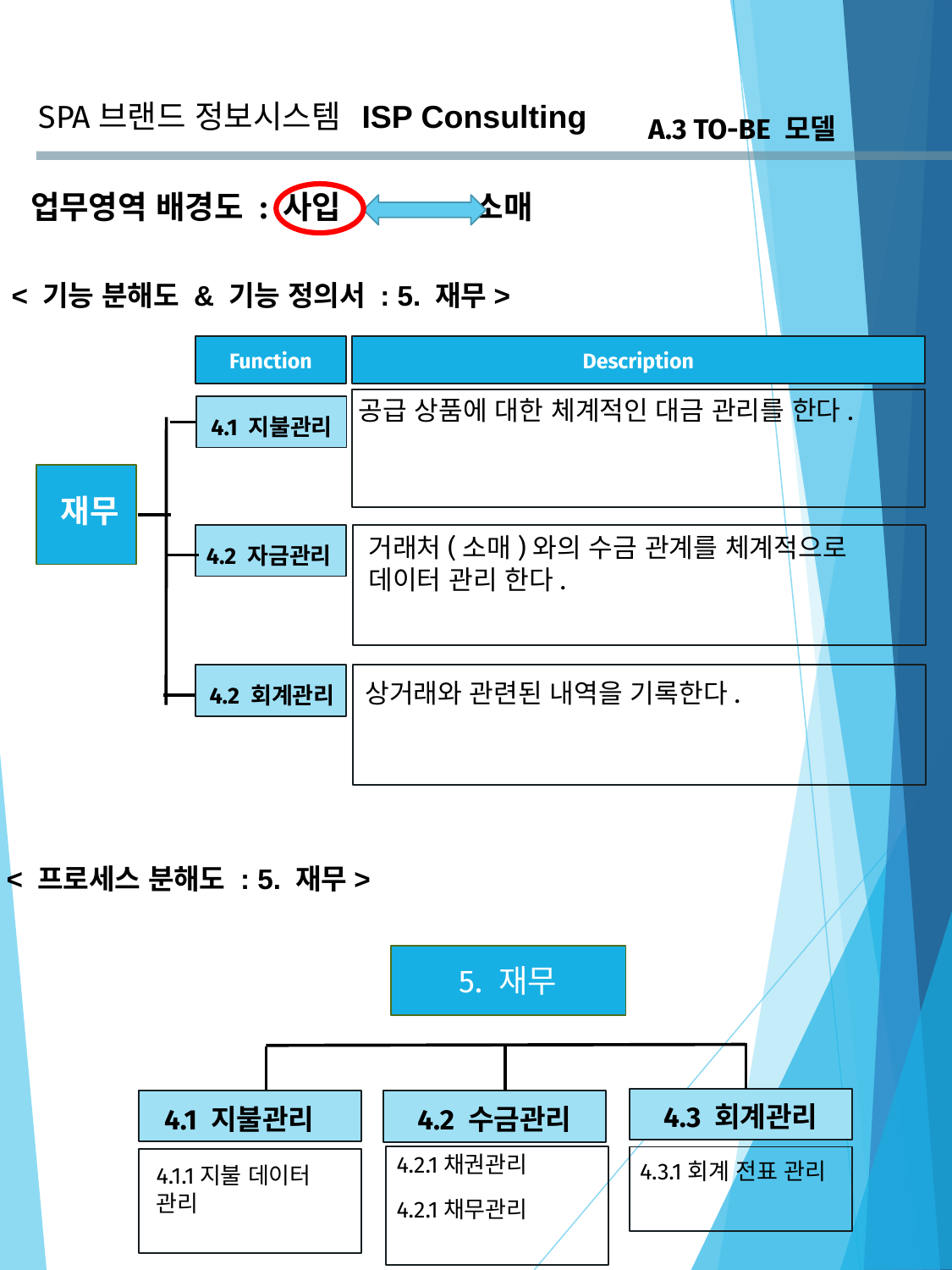

SPA브랜드 정보시스템
ISP Consulting
A.3 TO-BE 모델
업무영역 배경도 : 사입               소매

< 기능 분해도 & 기능 정의서 : 5. 재무>
Function
Description
공급 상품에 대한 체계적인 대금 관리를 한다.

4.1 지불관리

 재무

거래처(소매)와의 수금 관계를 체계적으로 데이터 관리 한다.
4.2 자금관리

상거래와 관련된 내역을 기록한다.
4.2 회계관리
< 프로세스 분해도 : 5. 재무>

5. 재무

4.3 회계관리

4.1 지불관리

4.2 수금관리
4.2.1채권관리

4.3.1회계 전표 관리
4.1.1지불 데이터 관리
4.2.1채무관리